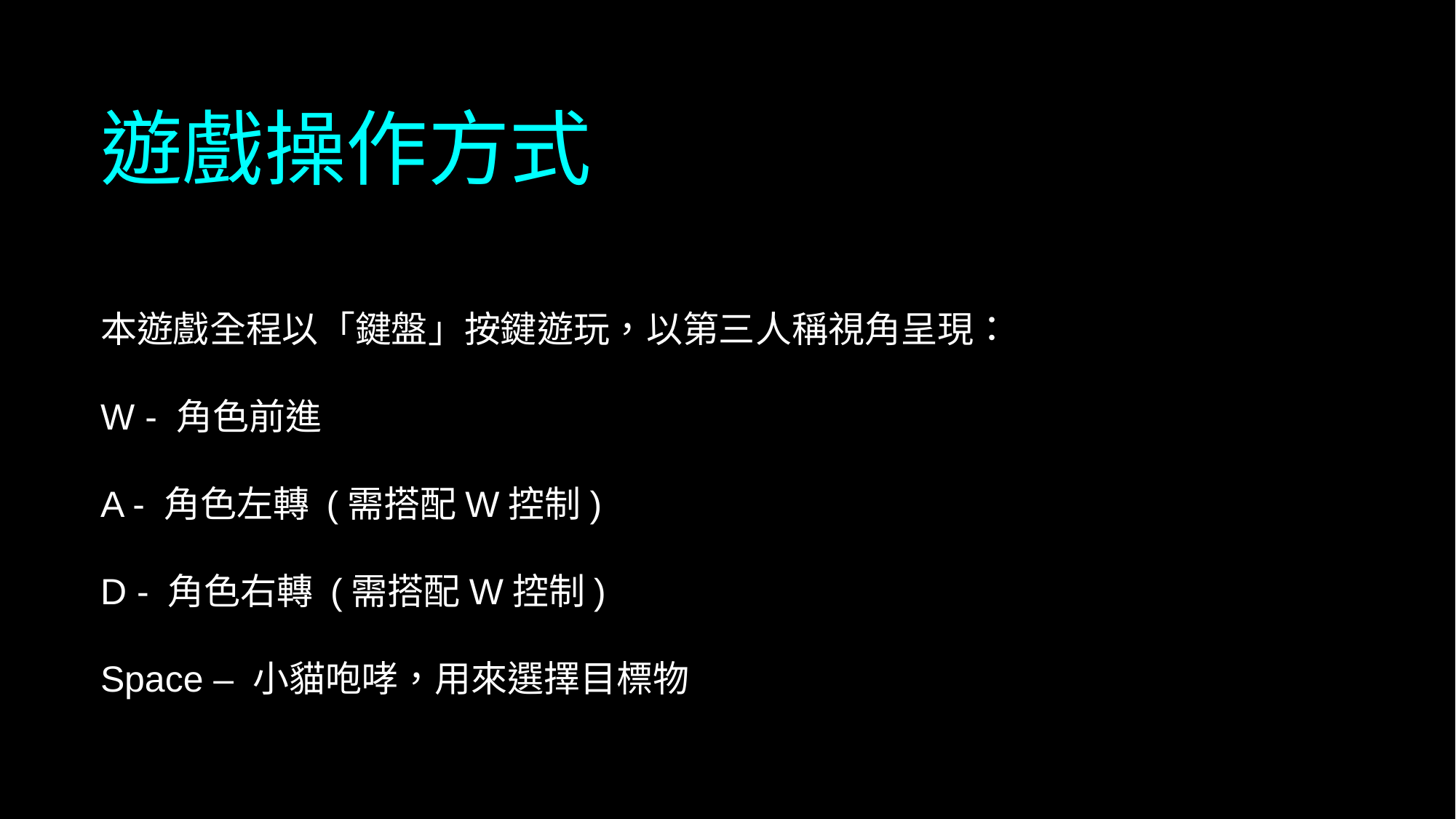

遊戲操作方式
本遊戲全程以「鍵盤」按鍵遊玩，以第三人稱視角呈現：
W - 角色前進
A - 角色左轉 (需搭配W控制)
D - 角色右轉 (需搭配W控制)
Space – 小貓咆哮，用來選擇目標物